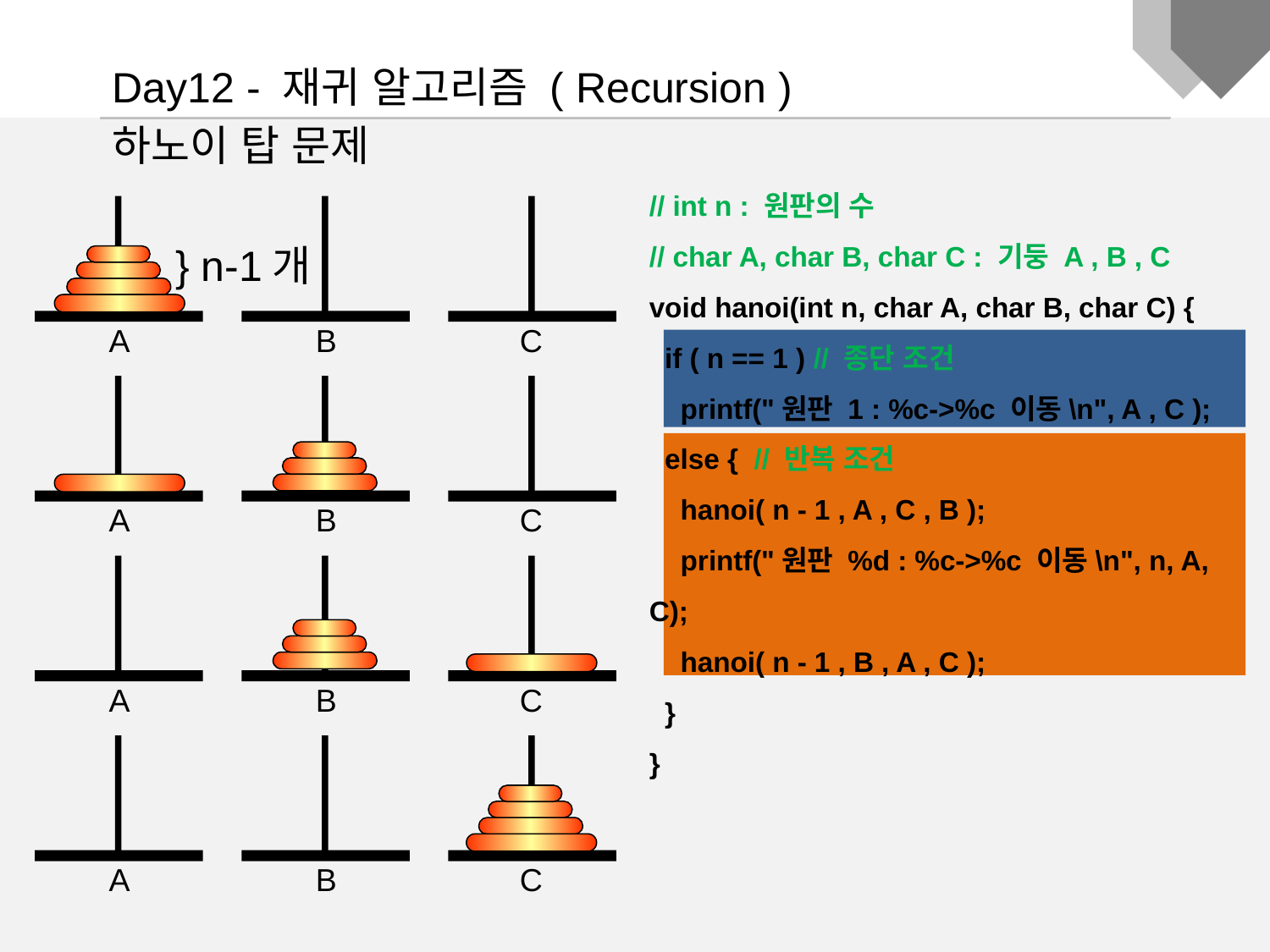

Day12 - 재귀 알고리즘 ( Recursion )
하노이 탑 문제
// int n : 원판의 수
// char A, char B, char C : 기둥 A , B , C
void hanoi(int n, char A, char B, char C) {
  if ( n == 1 ) // 종단 조건
    printf("원판 1 : %c->%c 이동\n", A , C );
  else {  // 반복 조건
    hanoi( n - 1 , A , C , B );
    printf("원판 %d : %c->%c 이동\n", n, A, C);
    hanoi( n - 1 , B , A , C );
  }
}

A
B
C
} n-1개

A
B
C

A
B
C

A
B
C